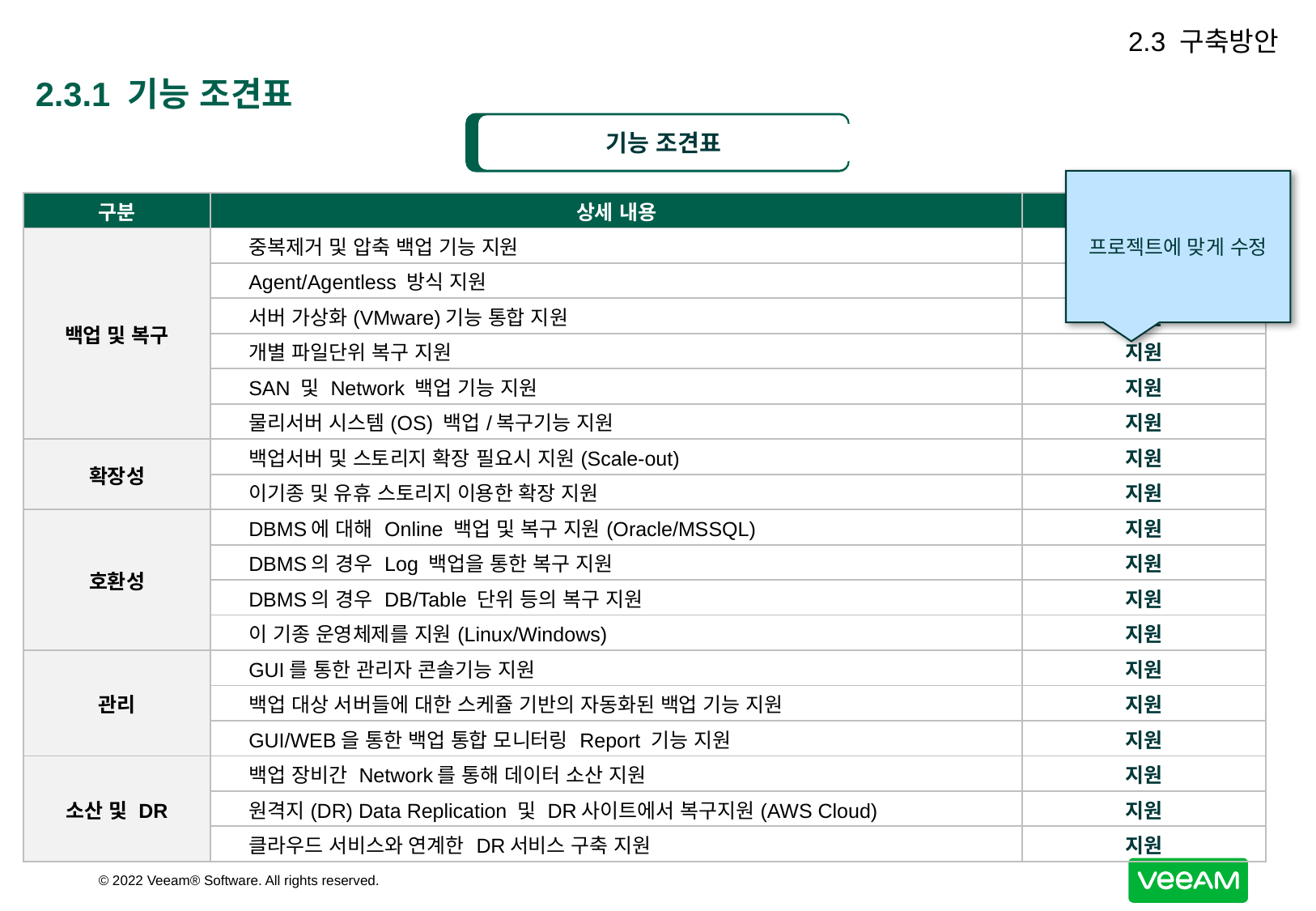

2.3 구축방안
# 2.3.1 기능 조견표
기능 조견표
프로젝트에 맞게 수정
| 구분 | 상세 내용 | 충족 여부 |
| --- | --- | --- |
| 백업 및 복구 | 중복제거 및 압축 백업 기능 지원 | 지원 |
|  | Agent/Agentless 방식 지원 | 지원 |
|  | 서버 가상화(VMware)기능 통합 지원 | 지원 |
|  | 개별 파일단위 복구 지원 | 지원 |
|  | SAN 및 Network 백업 기능 지원 | 지원 |
|  | 물리서버 시스템(OS) 백업/복구기능 지원 | 지원 |
| 확장성 | 백업서버 및 스토리지 확장 필요시 지원(Scale-out) | 지원 |
|  | 이기종 및 유휴 스토리지 이용한 확장 지원 | 지원 |
| 호환성 | DBMS에 대해 Online 백업 및 복구 지원(Oracle/MSSQL) | 지원 |
|  | DBMS의 경우 Log 백업을 통한 복구 지원 | 지원 |
|  | DBMS의 경우 DB/Table 단위 등의 복구 지원 | 지원 |
|  | 이 기종 운영체제를 지원(Linux/Windows) | 지원 |
| 관리 | GUI를 통한 관리자 콘솔기능 지원 | 지원 |
|  | 백업 대상 서버들에 대한 스케쥴 기반의 자동화된 백업 기능 지원 | 지원 |
|  | GUI/WEB을 통한 백업 통합 모니터링 Report 기능 지원 | 지원 |
| 소산 및 DR | 백업 장비간 Network를 통해 데이터 소산 지원 | 지원 |
|  | 원격지(DR) Data Replication 및 DR사이트에서 복구지원(AWS Cloud) | 지원 |
|  | 클라우드 서비스와 연계한 DR서비스 구축 지원 | 지원 |